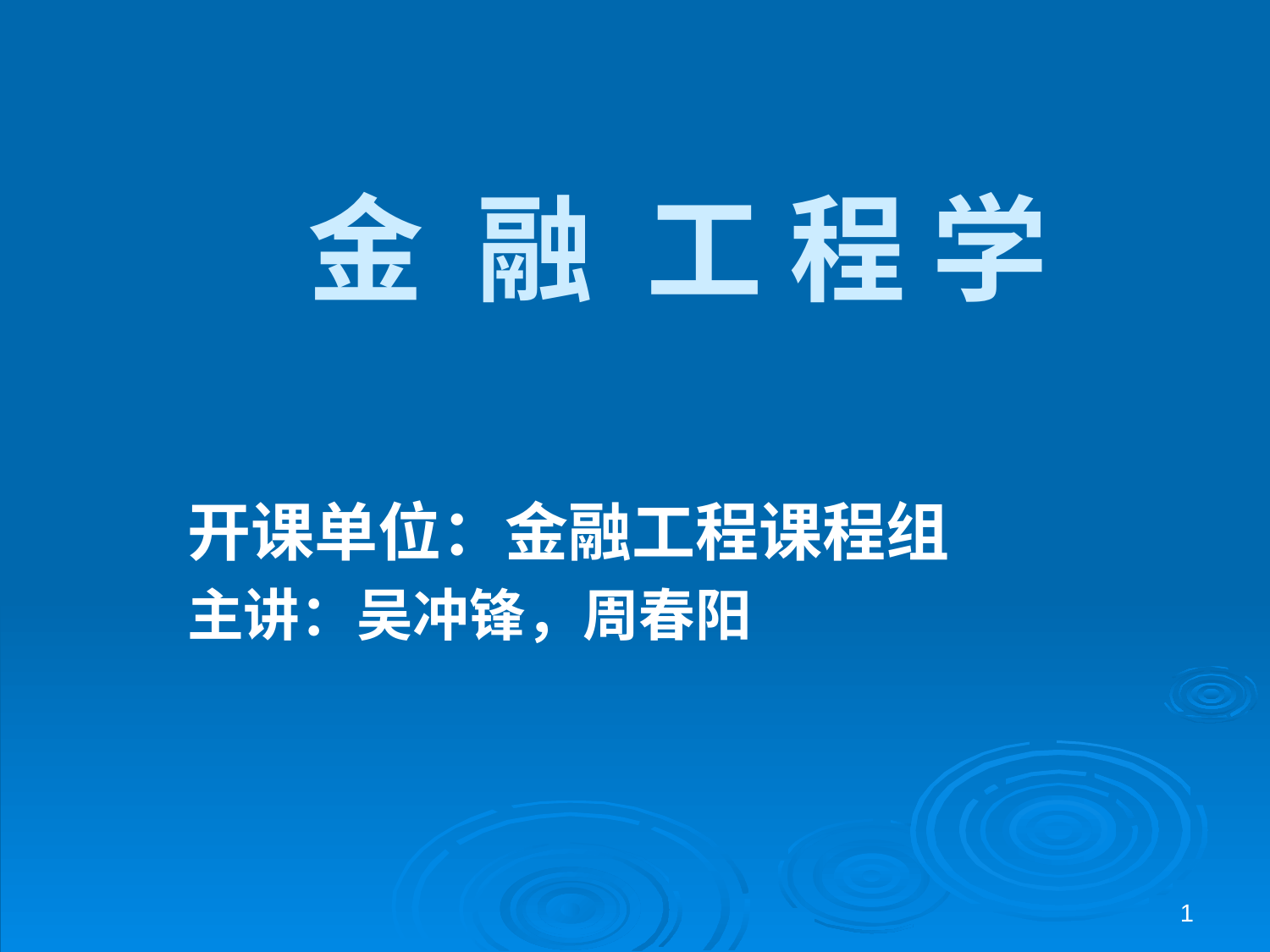

# 金  融  工 程 学
开课单位：金融工程课程组
主讲：吴冲锋，周春阳

1